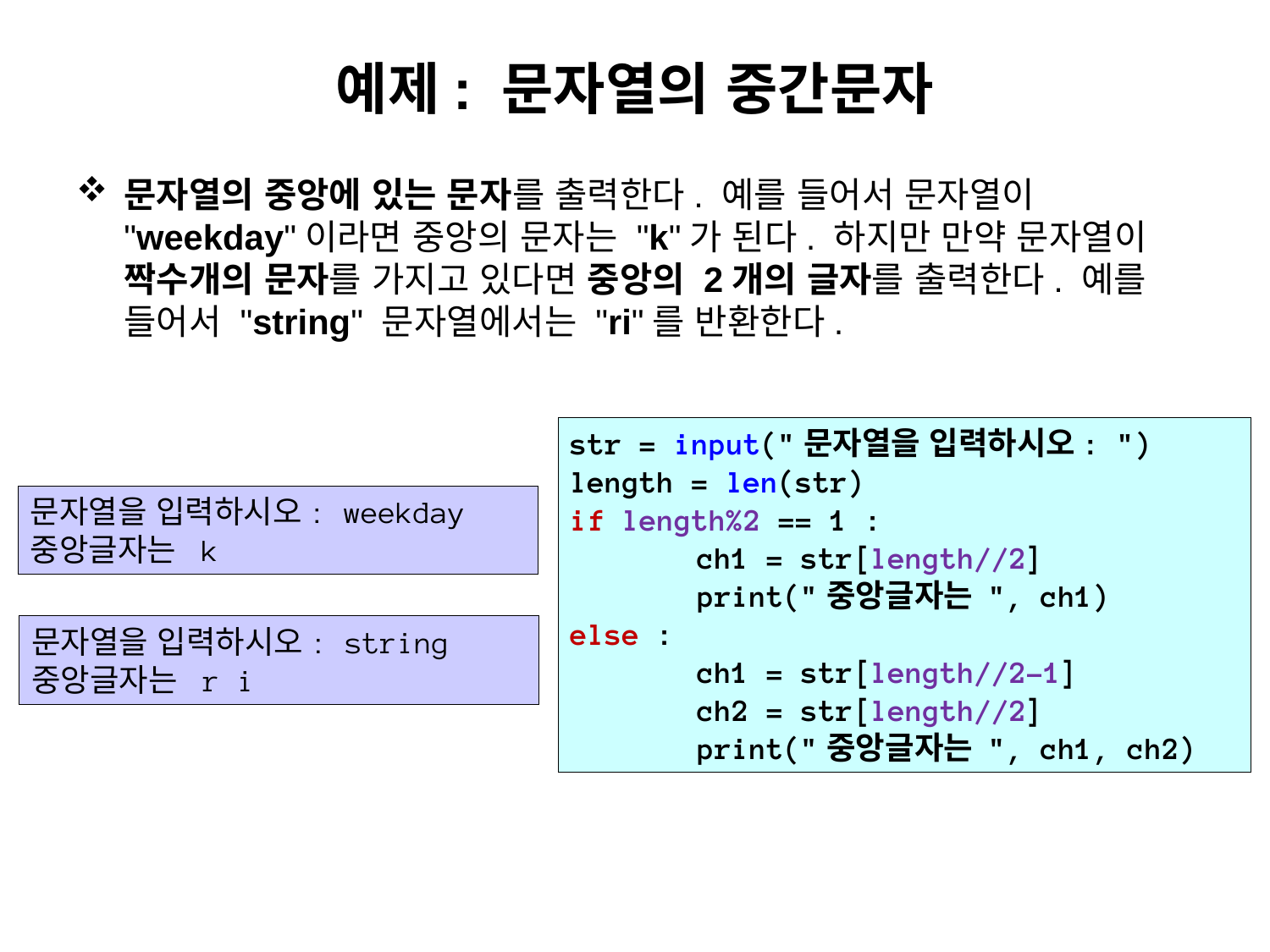

# 예제: 문자열의 중간문자
문자열의 중앙에 있는 문자를 출력한다. 예를 들어서 문자열이 "weekday"이라면 중앙의 문자는 "k"가 된다. 하지만 만약 문자열이 짝수개의 문자를 가지고 있다면 중앙의 2개의 글자를 출력한다. 예를 들어서 "string" 문자열에서는 "ri"를 반환한다.

str = input("문자열을 입력하시오: ")
length = len(str)
if length%2 == 1 :
	ch1 = str[length//2]
	print("중앙글자는 ", ch1)
else :
	ch1 = str[length//2-1]
	ch2 = str[length//2]
	print("중앙글자는 ", ch1, ch2)
문자열을 입력하시오: weekday
중앙글자는  k
문자열을 입력하시오: string
중앙글자는  r i